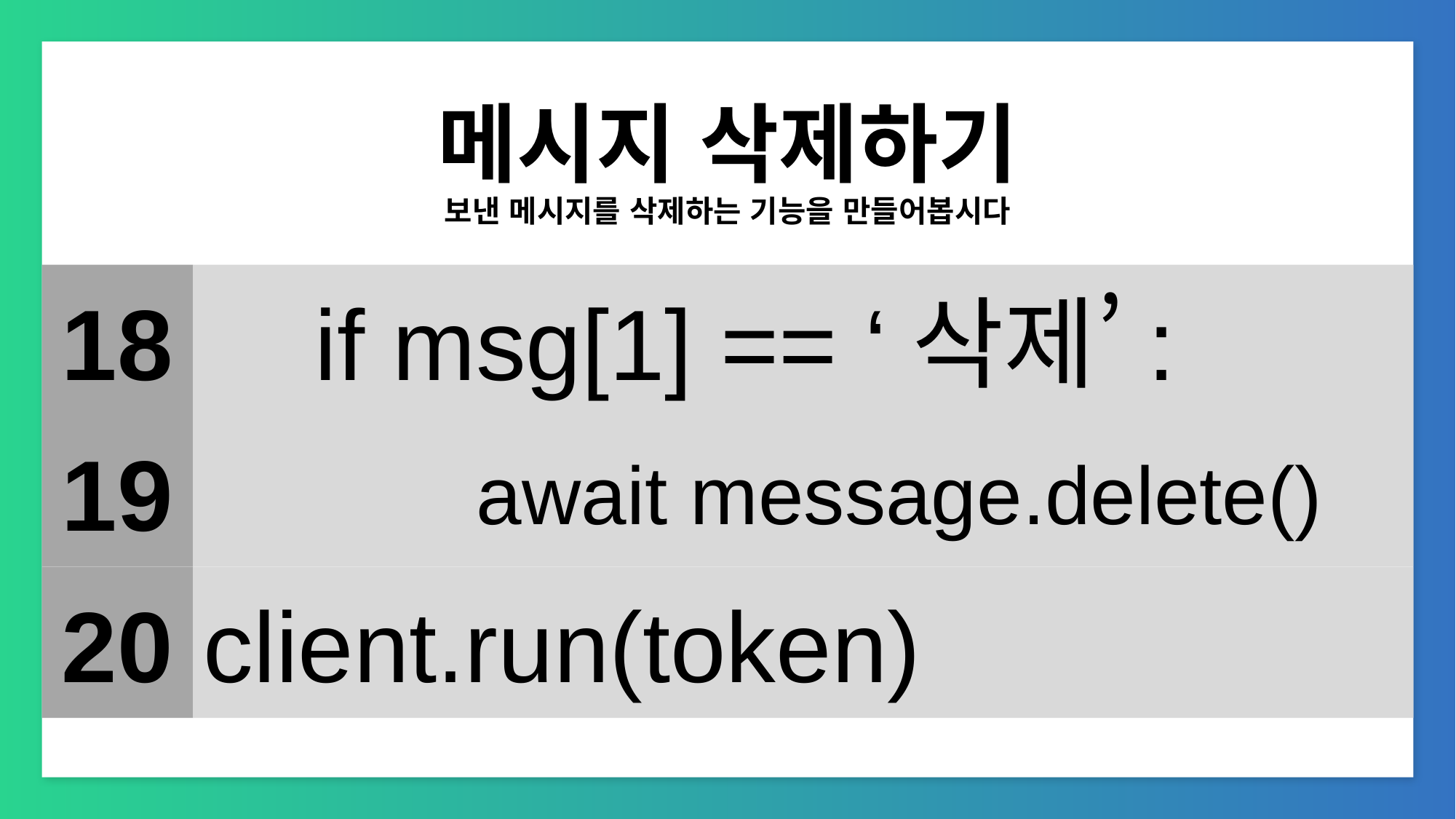

# 메시지 삭제하기
보낸 메시지를 삭제하는 기능을 만들어봅시다
    if msg[1] == ‘삭제’:
18
            await message.delete()
19
client.run(token)
20